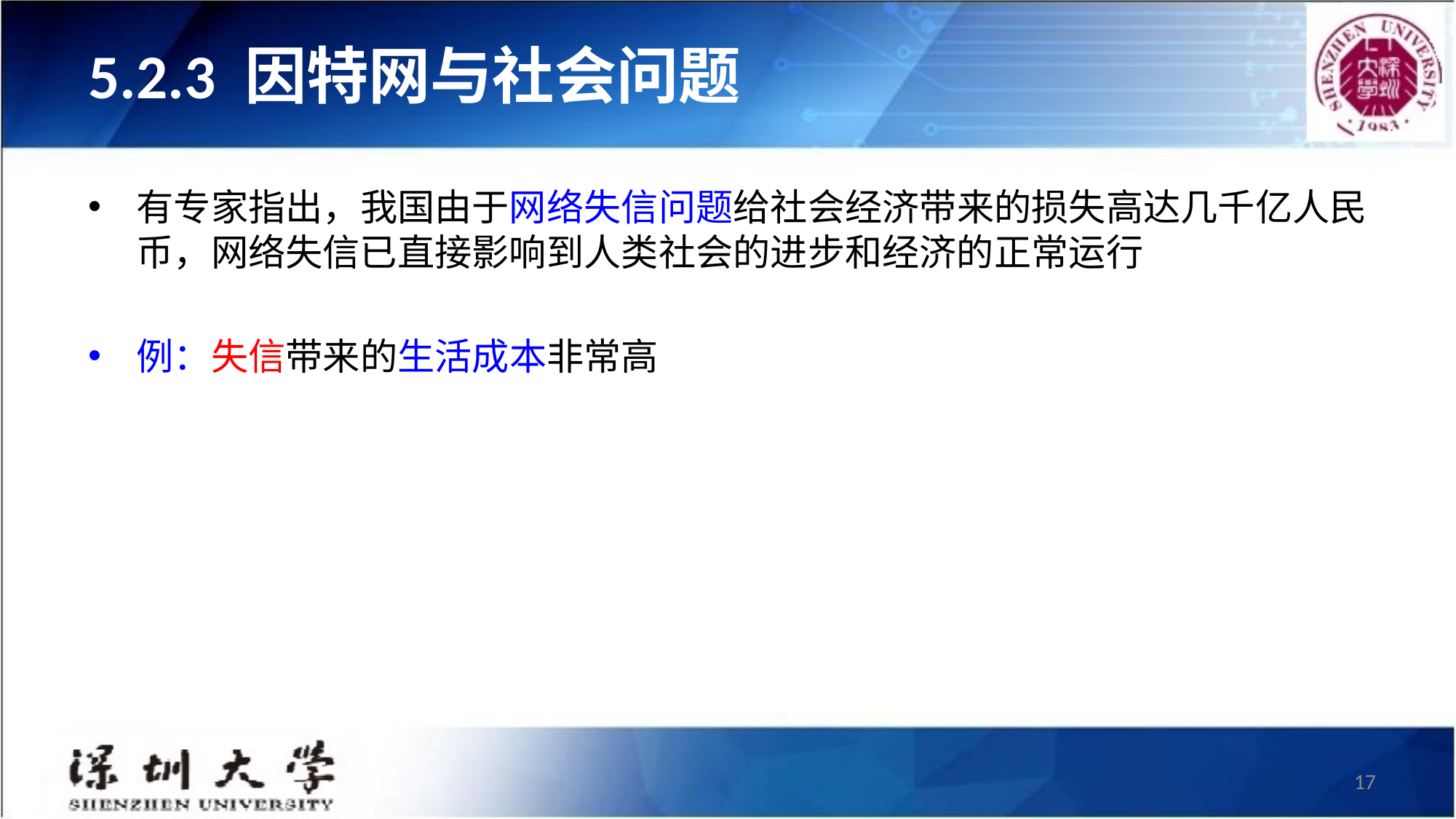

# 5.2.3 因特网与社会问题
有专家指出，我国由于网络失信问题给社会经济带来的损失高达几千亿人民币，网络失信已直接影响到人类社会的进步和经济的正常运行

例：失信带来的生活成本非常高

17